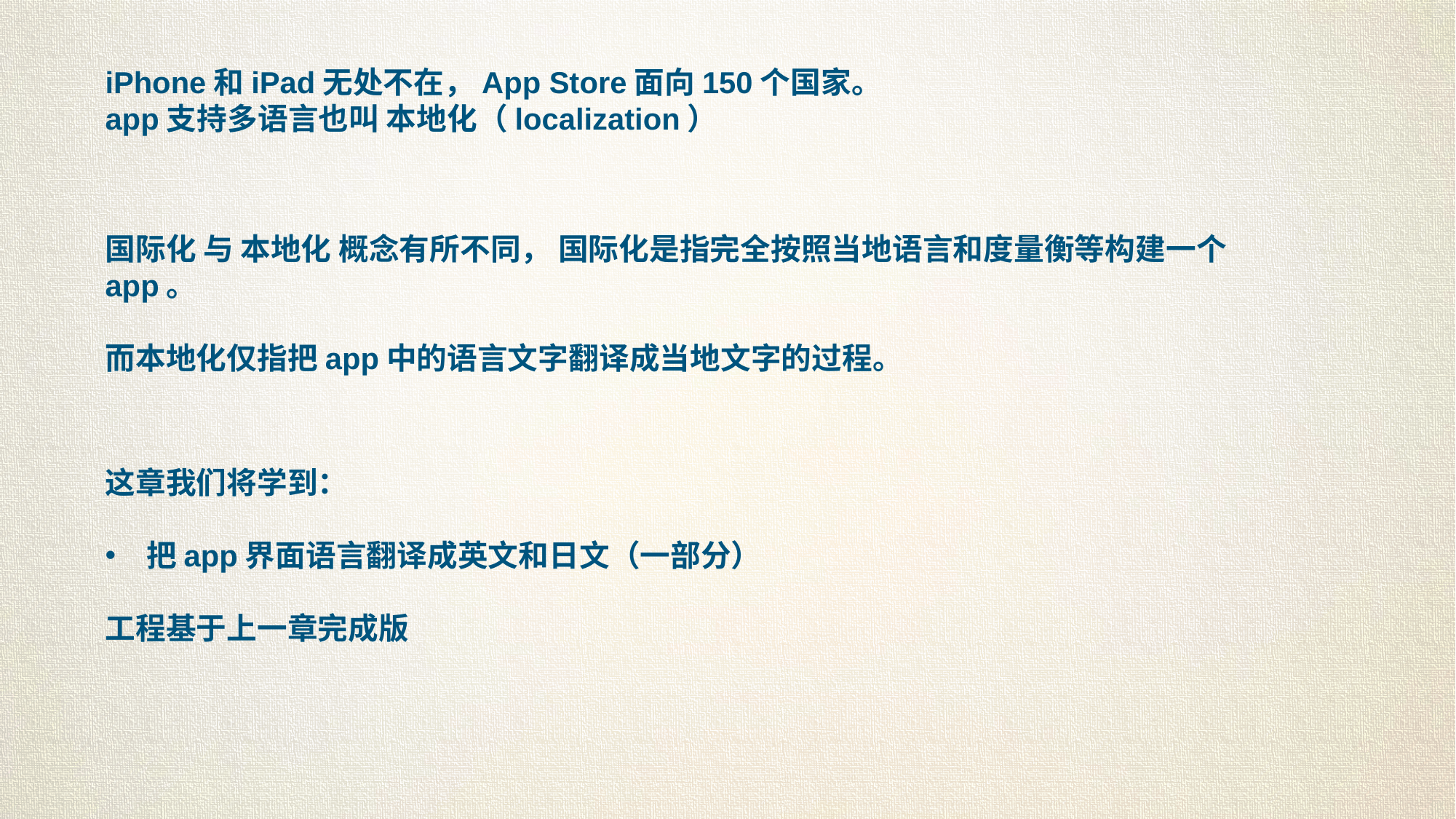

iPhone和iPad无处不在，App Store面向150个国家。
app支持多语言也叫 本地化（localization）
国际化 与 本地化 概念有所不同， 国际化是指完全按照当地语言和度量衡等构建一个app。

而本地化仅指把app中的语言文字翻译成当地文字的过程。
这章我们将学到：

把app界面语言翻译成英文和日文（一部分）

工程基于上一章完成版